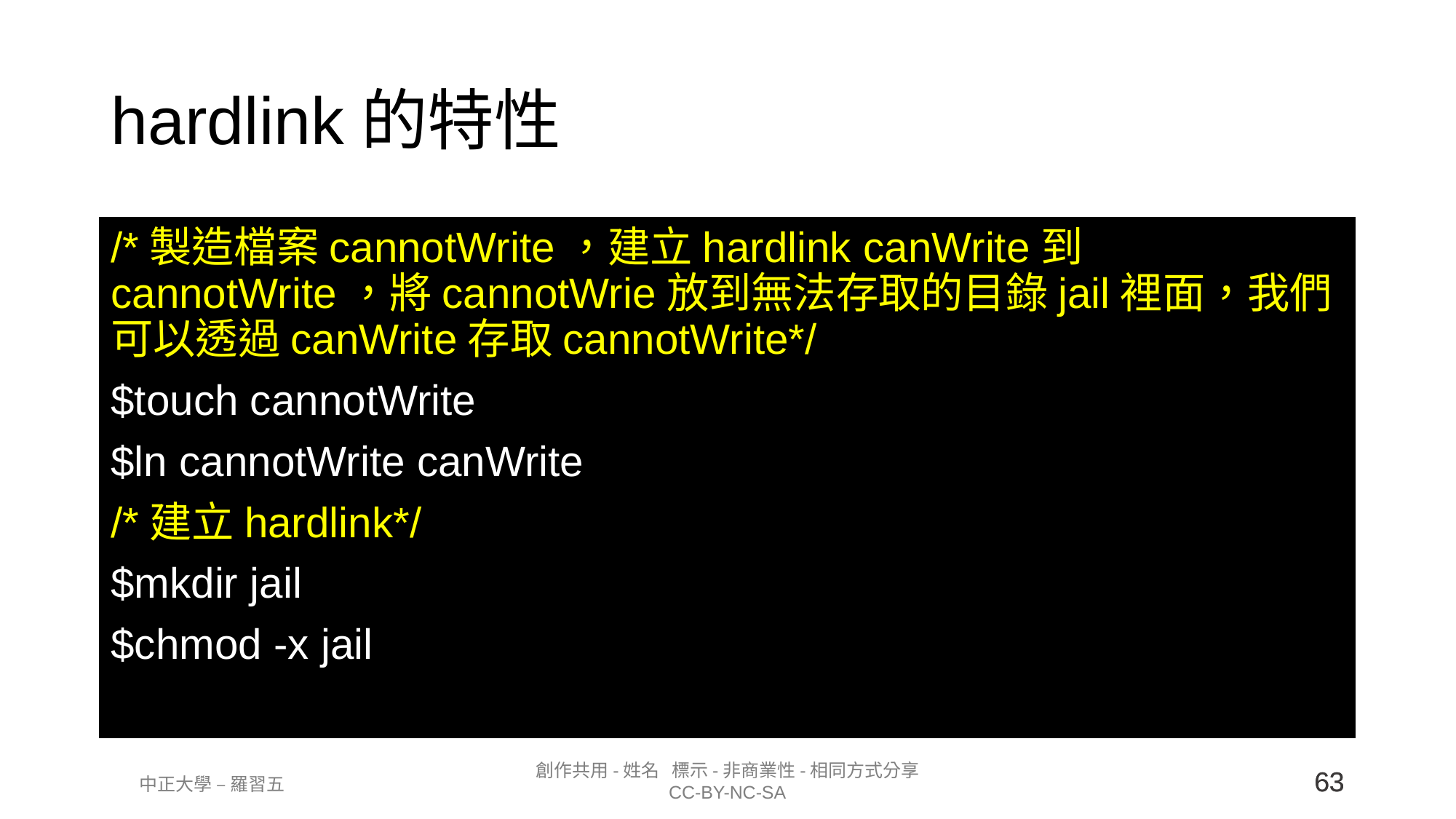

# hardlink的特性
/*製造檔案cannotWrite，建立hardlink canWrite到cannotWrite，將cannotWrie放到無法存取的目錄jail裡面，我們可以透過canWrite存取cannotWrite*/
$touch cannotWrite
$ln cannotWrite canWrite
/*建立hardlink*/
$mkdir jail
$chmod -x jail